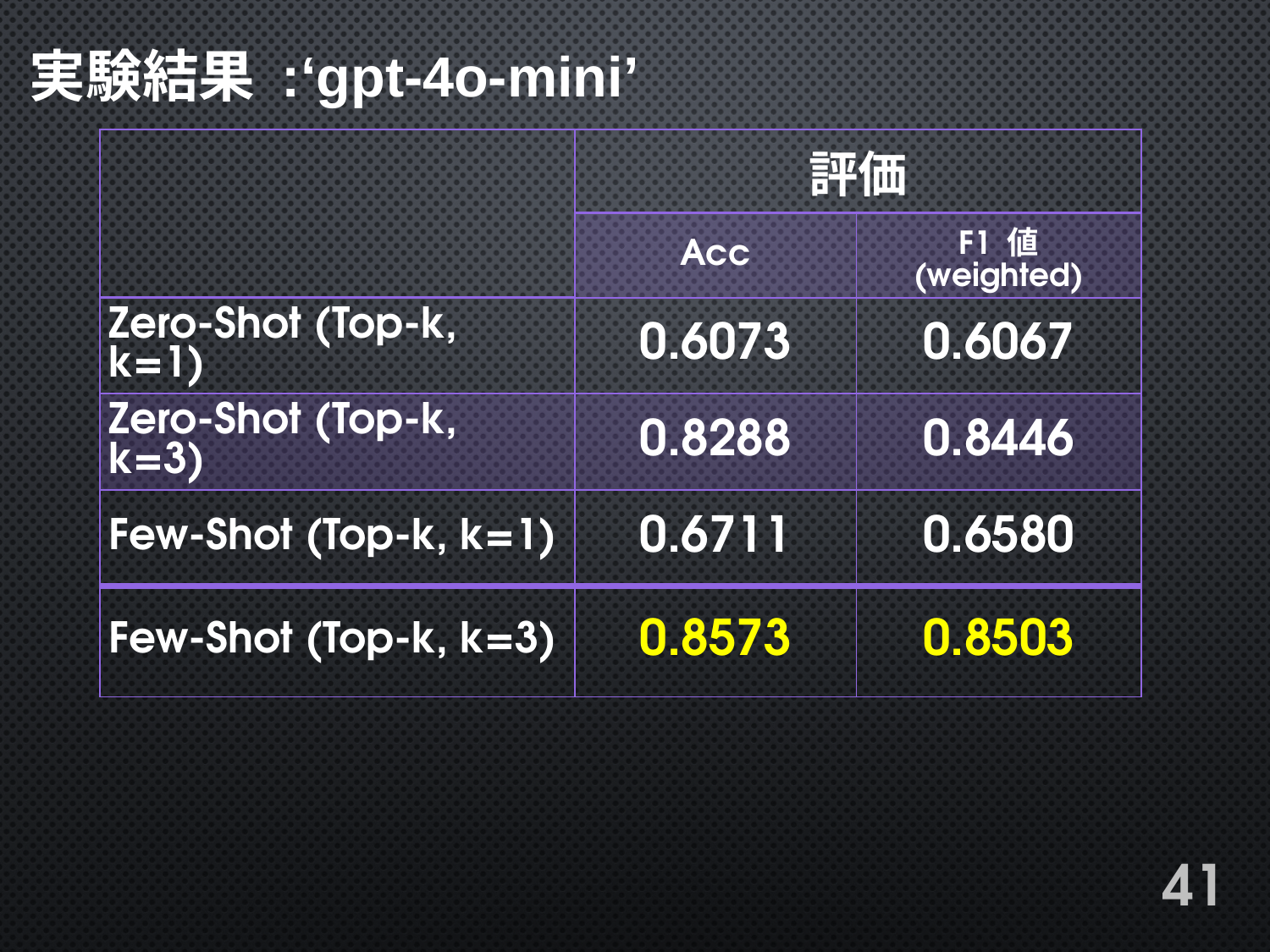

実験結果 :‘gpt-4o-mini’
|  | 評価 |  |
| --- | --- | --- |
|  | Acc | F1 値 (weighted) |
| Zero-Shot (Top-k, k=1) | 0.6073 | 0.6067 |
| Zero-Shot (Top-k, k=3) | 0.8288 | 0.8446 |
| Few-Shot (Top-k, k=1) | 0.6711 | 0.6580 |
| Few-Shot (Top-k, k=3) | 0.8573 | 0.8503 |
41